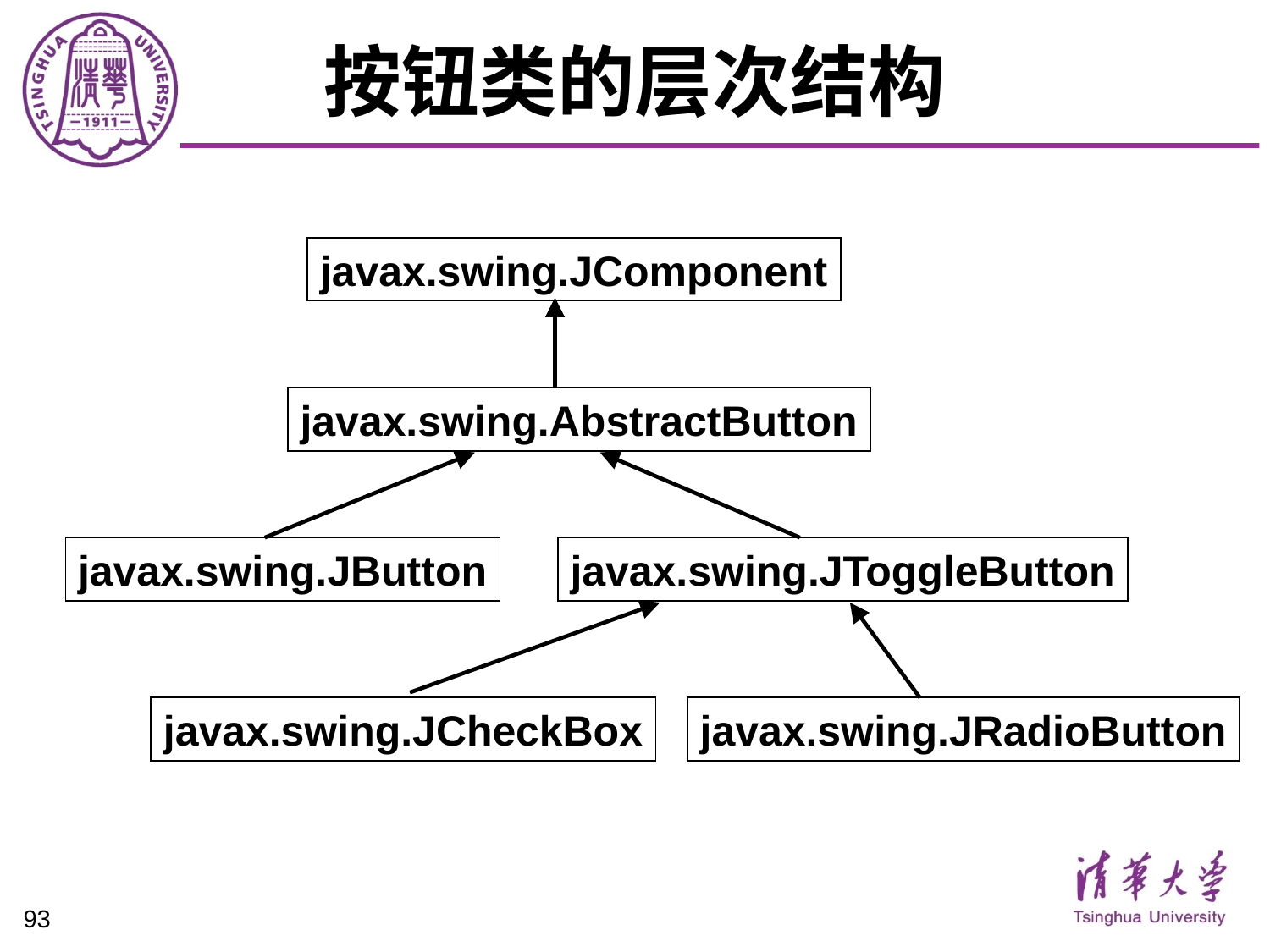

# 按钮类的层次结构
javax.swing.JComponent

javax.swing.AbstractButton

javax.swing.JButton
javax.swing.JToggleButton

javax.swing.JCheckBox
javax.swing.JRadioButton
93